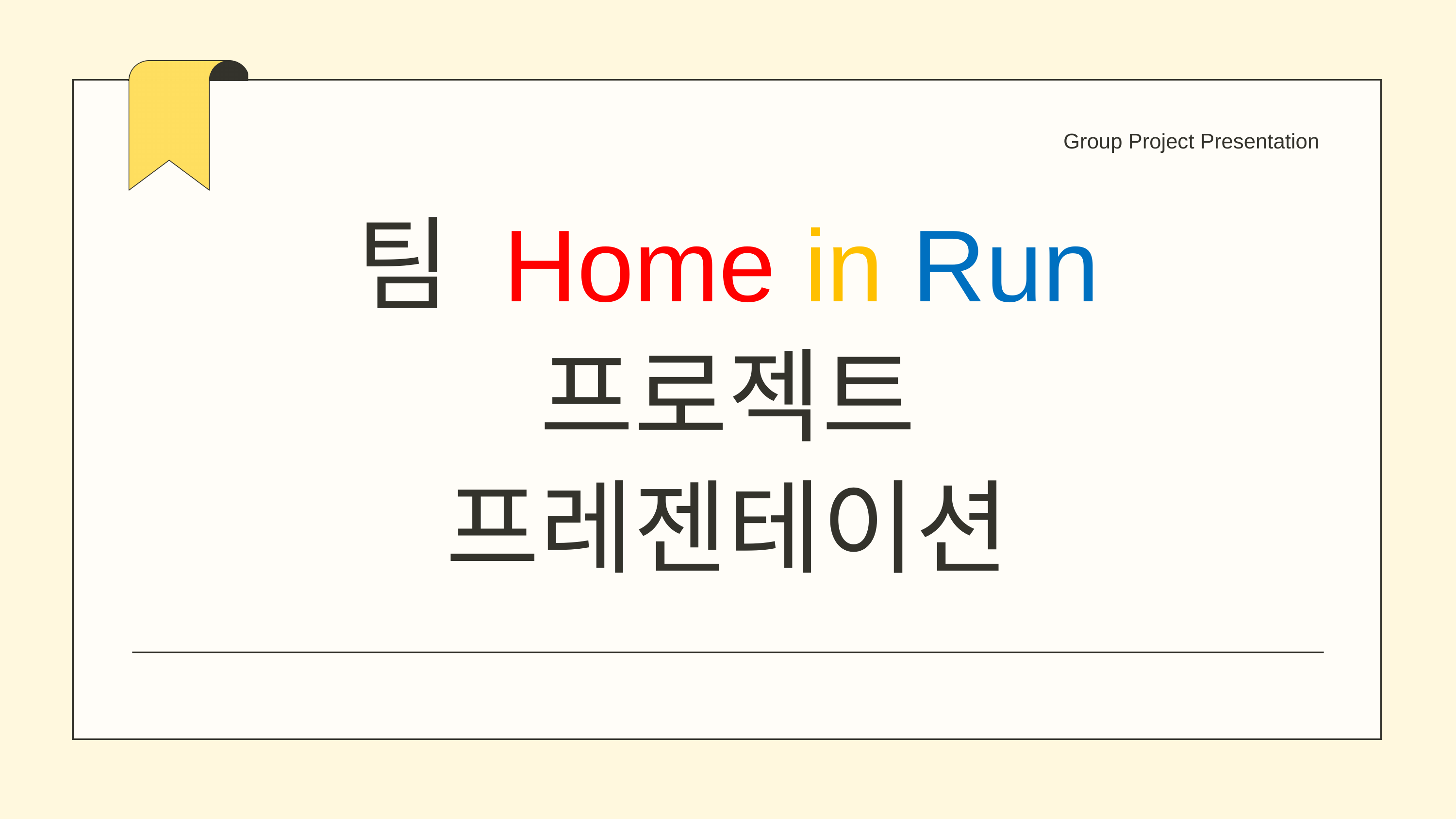

Group Project Presentation
팀 Home in Run 프로젝트
프레젠테이션